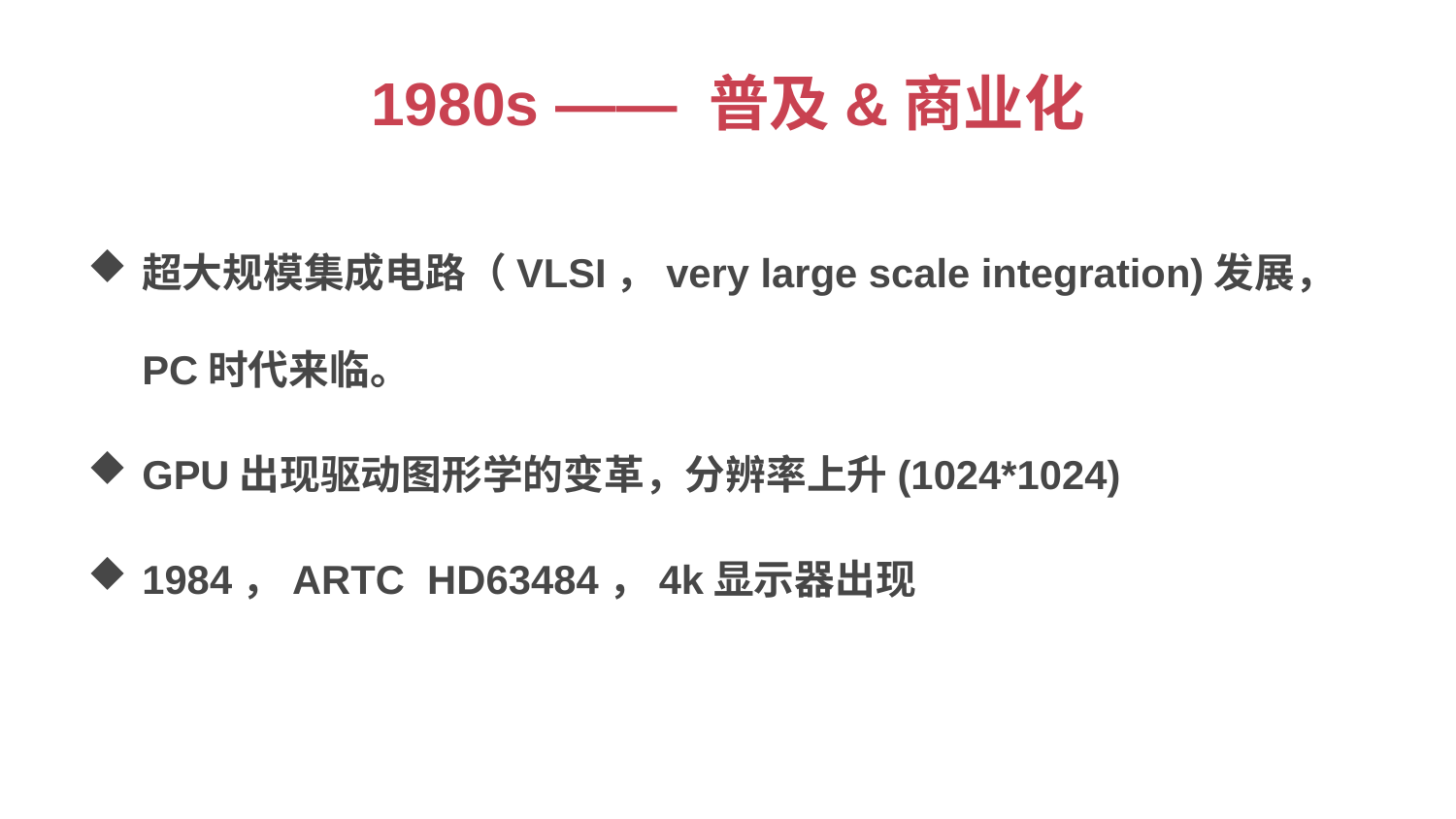

# 1980s —— 普及&商业化
超大规模集成电路（VLSI，very large scale integration)发展，PC时代来临。
GPU出现驱动图形学的变革，分辨率上升(1024*1024)
1984，ARTC  HD63484，4k显示器出现